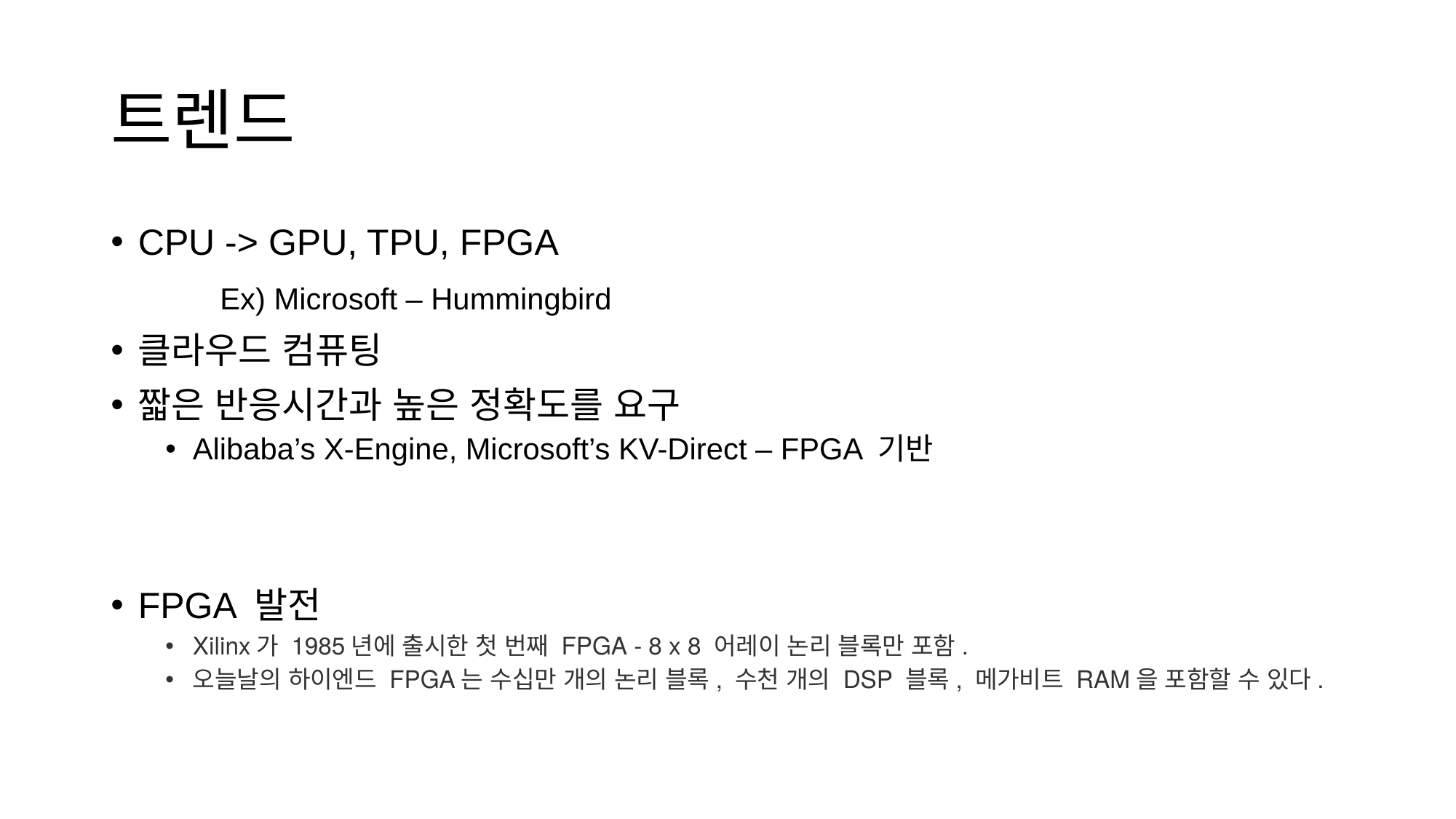

# 트렌드
CPU -> GPU, TPU, FPGA
	Ex) Microsoft – Hummingbird
클라우드 컴퓨팅
짧은 반응시간과 높은 정확도를 요구
Alibaba’s X-Engine, Microsoft’s KV-Direct – FPGA 기반

FPGA 발전
Xilinx가 1985년에 출시한 첫 번째 FPGA - 8 x 8 어레이 논리 블록만 포함.
오늘날의 하이엔드 FPGA는 수십만 개의 논리 블록, 수천 개의 DSP 블록, 메가비트 RAM을 포함할 수 있다.